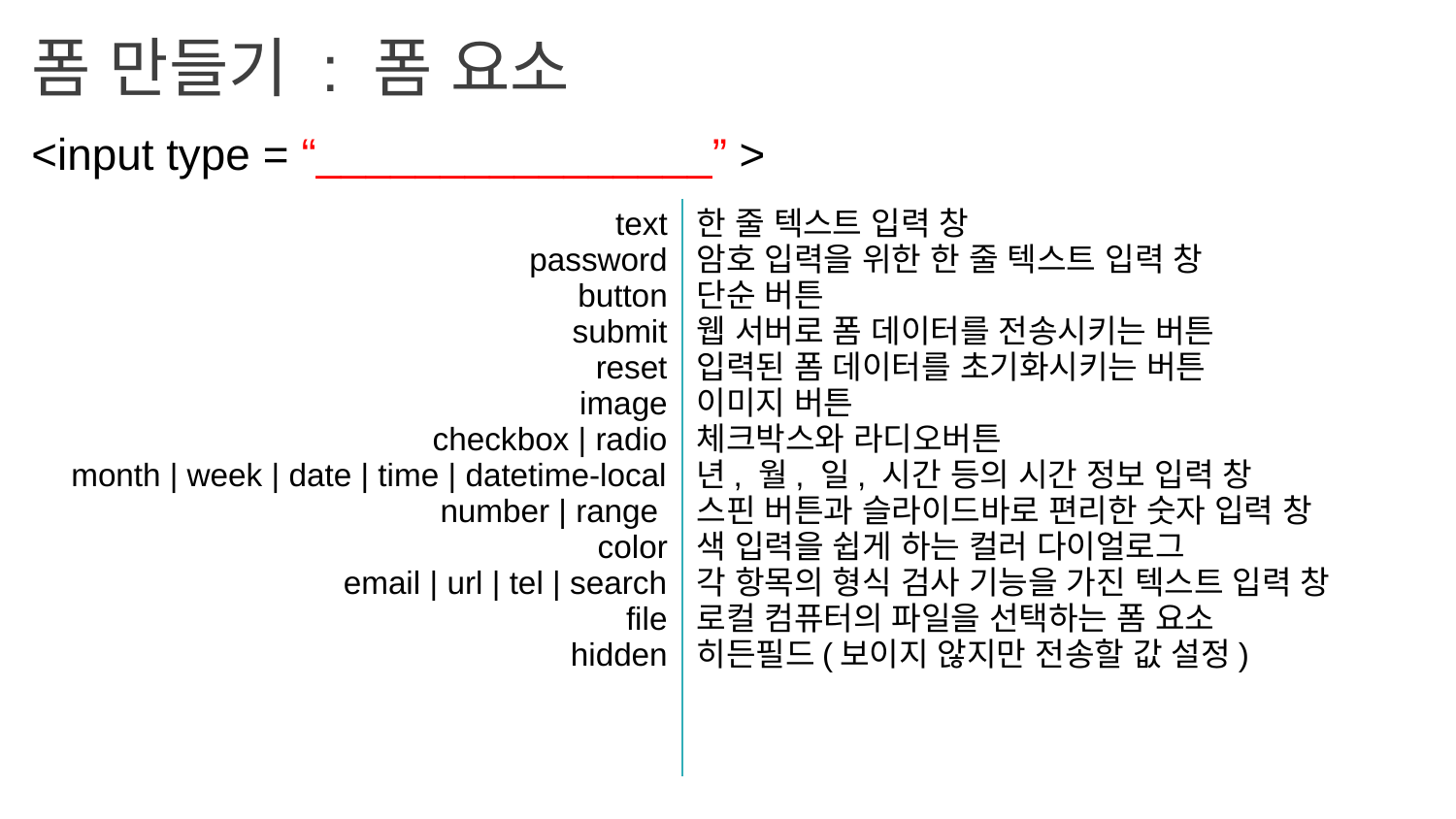

폼 만들기 : 폼 요소
<input type = “________________” >
| text password button submit reset image checkbox | radio month | week | date | time | datetime-local number | range color email | url | tel | search file hidden | 한 줄 텍스트 입력 창 암호 입력을 위한 한 줄 텍스트 입력 창 단순 버튼 웹 서버로 폼 데이터를 전송시키는 버튼 입력된 폼 데이터를 초기화시키는 버튼 이미지 버튼 체크박스와 라디오버튼 년, 월, 일, 시간 등의 시간 정보 입력 창 스핀 버튼과 슬라이드바로 편리한 숫자 입력 창 색 입력을 쉽게 하는 컬러 다이얼로그 각 항목의 형식 검사 기능을 가진 텍스트 입력 창 로컬 컴퓨터의 파일을 선택하는 폼 요소 히든필드(보이지 않지만 전송할 값 설정) |
| --- | --- |